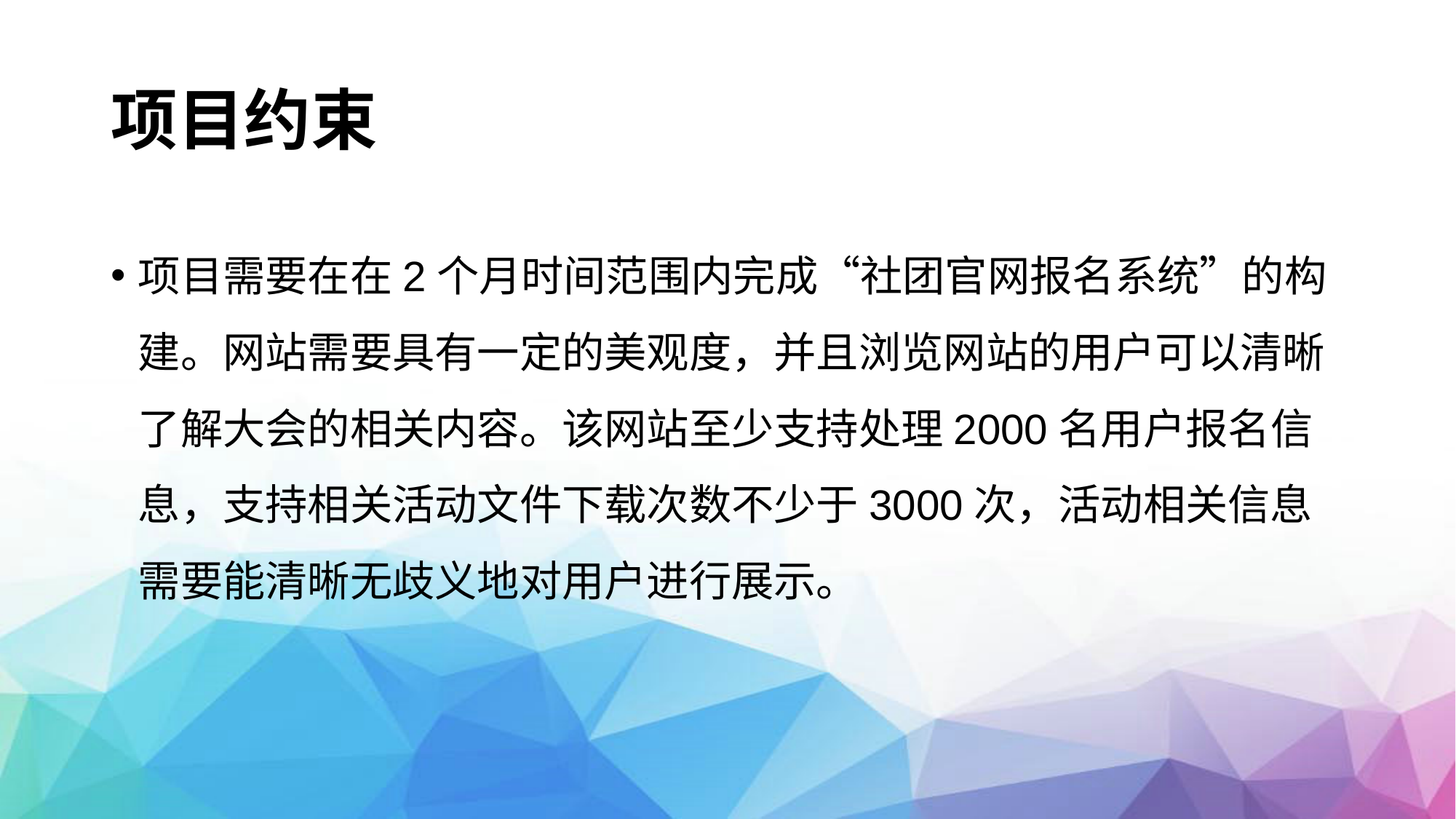

# 项目约束
项目需要在在2个月时间范围内完成“社团官网报名系统”的构建。网站需要具有一定的美观度，并且浏览网站的用户可以清晰了解大会的相关内容。该网站至少支持处理2000名用户报名信息，支持相关活动文件下载次数不少于3000次，活动相关信息需要能清晰无歧义地对用户进行展示。